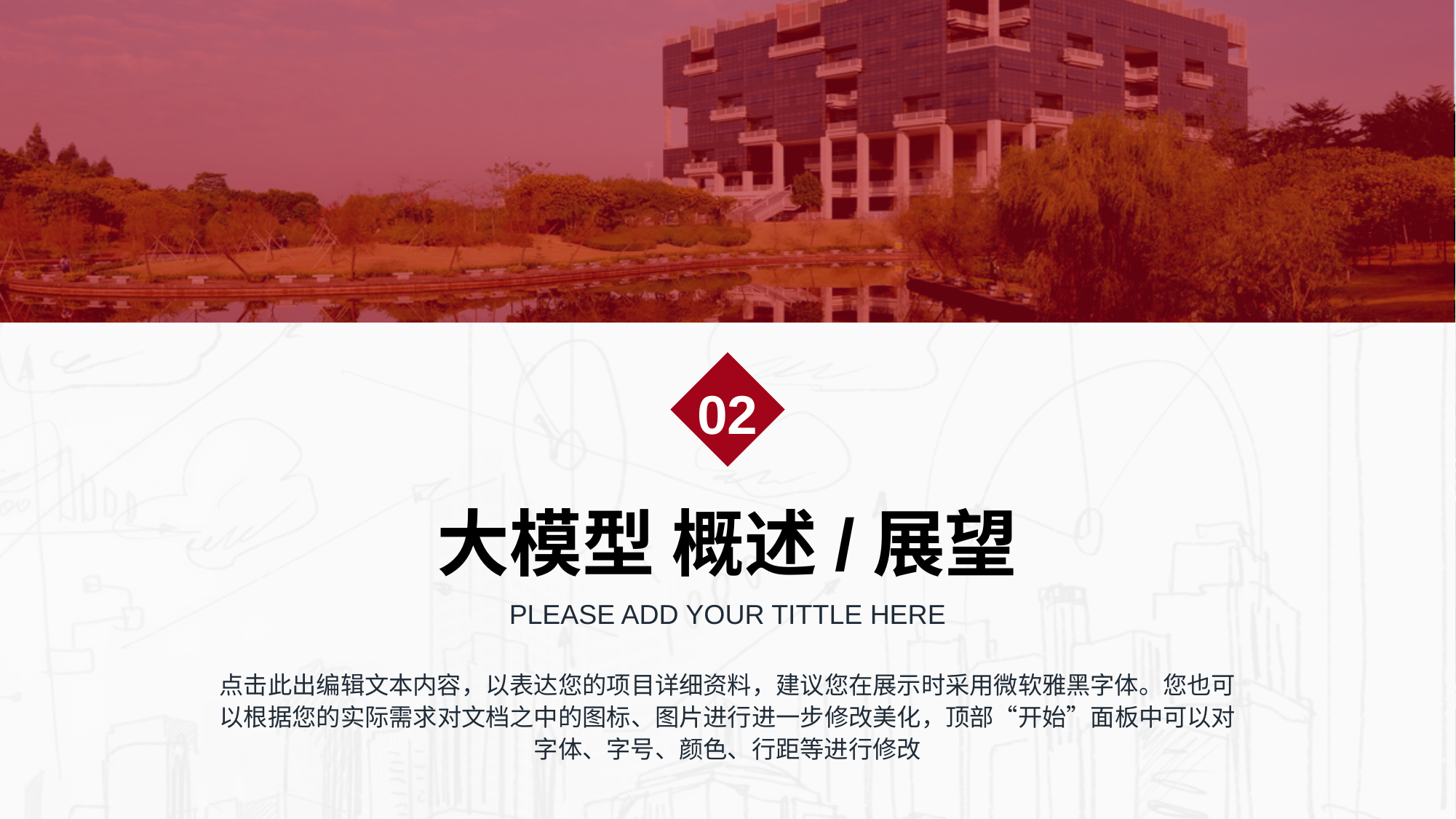

02
大模型 概述/展望
PLEASE ADD YOUR TITTLE HERE
点击此出编辑文本内容，以表达您的项目详细资料，建议您在展示时采用微软雅黑字体。您也可以根据您的实际需求对文档之中的图标、图片进行进一步修改美化，顶部“开始”面板中可以对字体、字号、颜色、行距等进行修改